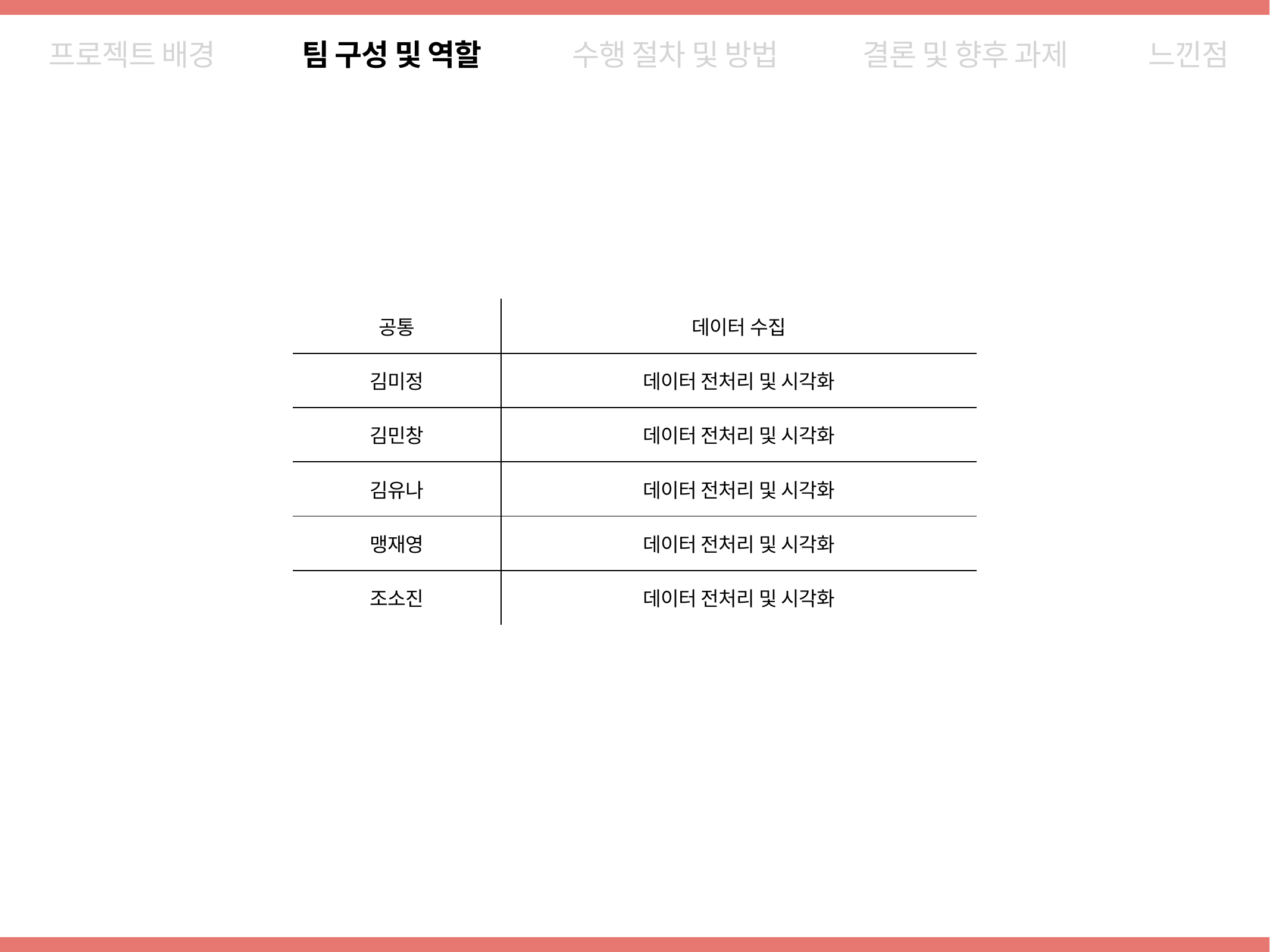

프로젝트 배경
팀 구성 및 역할
수행 절차 및 방법
결론 및 향후 과제
느낀점
| 공통 | 데이터 수집 |
| --- | --- |
| 김미정 | 데이터 전처리 및 시각화 |
| 김민창 | 데이터 전처리 및 시각화 |
| 김유나 | 데이터 전처리 및 시각화 |
| 맹재영 | 데이터 전처리 및 시각화 |
| 조소진 | 데이터 전처리 및 시각화 |